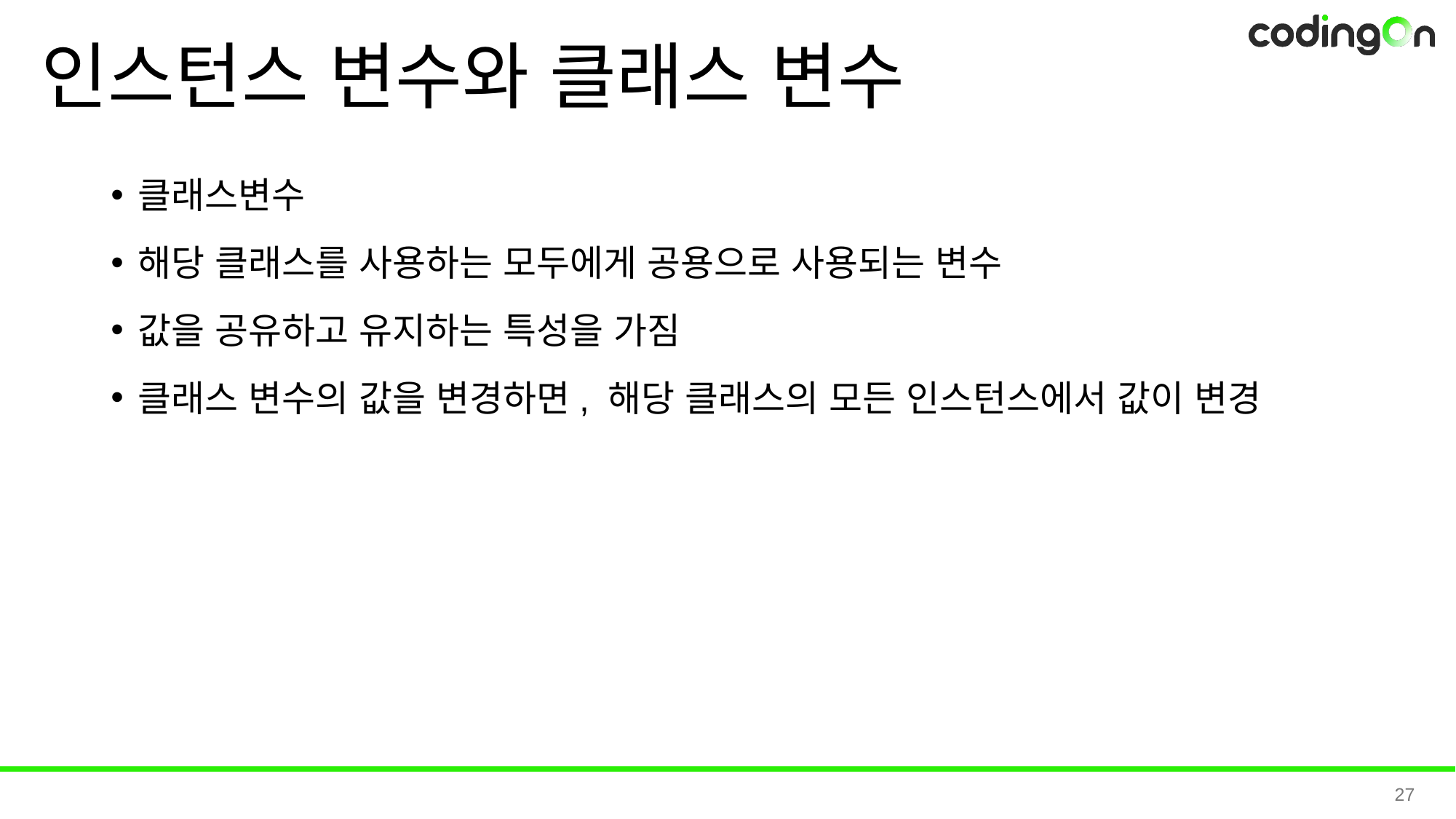

# 인스턴스 변수와 클래스 변수
클래스변수
해당 클래스를 사용하는 모두에게 공용으로 사용되는 변수
값을 공유하고 유지하는 특성을 가짐
클래스 변수의 값을 변경하면, 해당 클래스의 모든 인스턴스에서 값이 변경

27